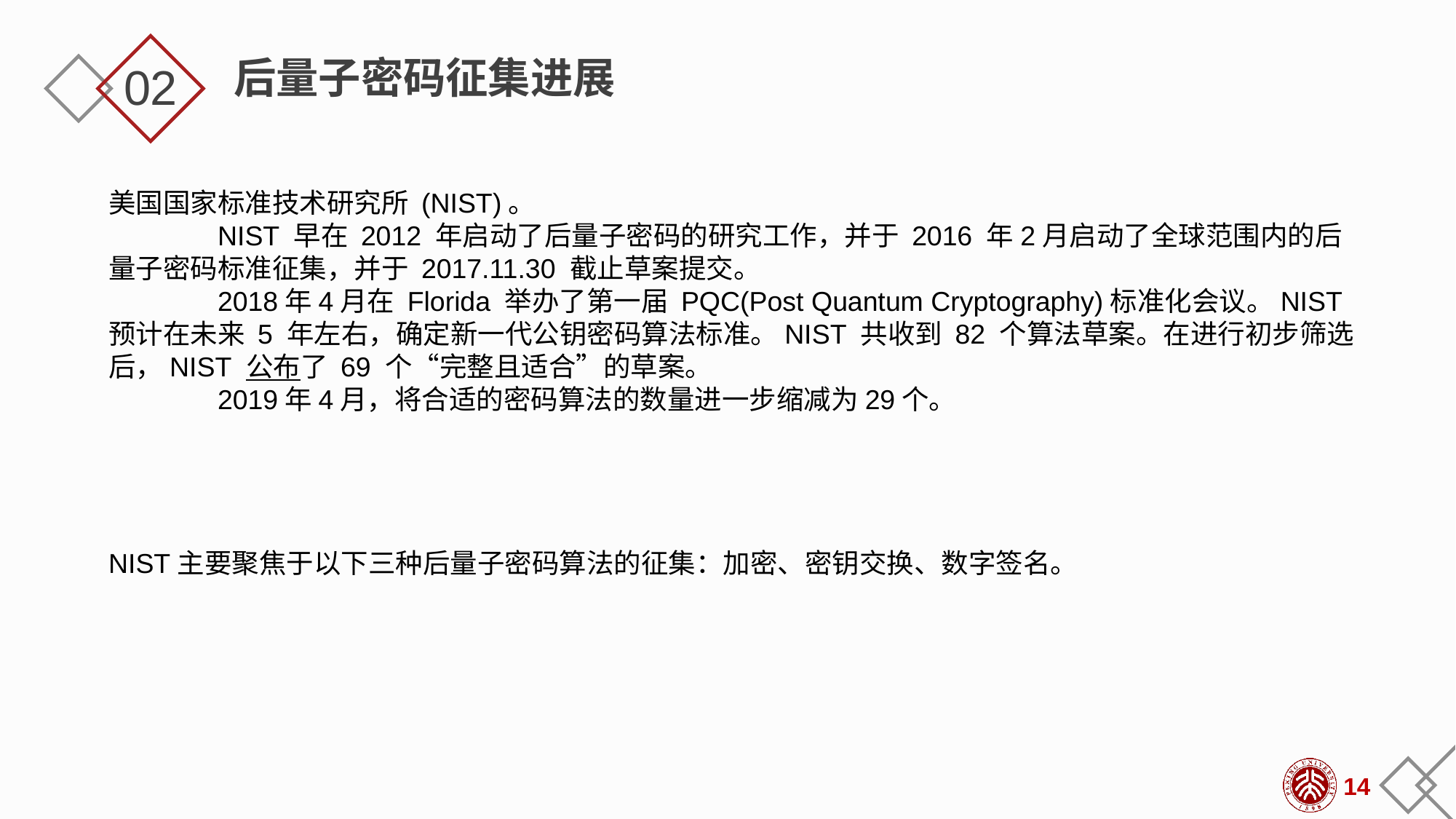

后量子密码征集进展
02

美国国家标准技术研究所 (NIST)。
	NIST 早在 2012 年启动了后量子密码的研究工作，并于 2016 年2月启动了全球范围内的后量子密码标准征集，并于 2017.11.30 截止草案提交。
	2018年4月在 Florida 举办了第一届 PQC(Post Quantum Cryptography)标准化会议。NIST 预计在未来 5 年左右，确定新一代公钥密码算法标准。NIST 共收到 82 个算法草案。在进行初步筛选后，NIST 公布了 69 个“完整且适合”的草案。
	2019年4月，将合适的密码算法的数量进一步缩减为29个。

NIST主要聚焦于以下三种后量子密码算法的征集：加密、密钥交换、数字签名。

14